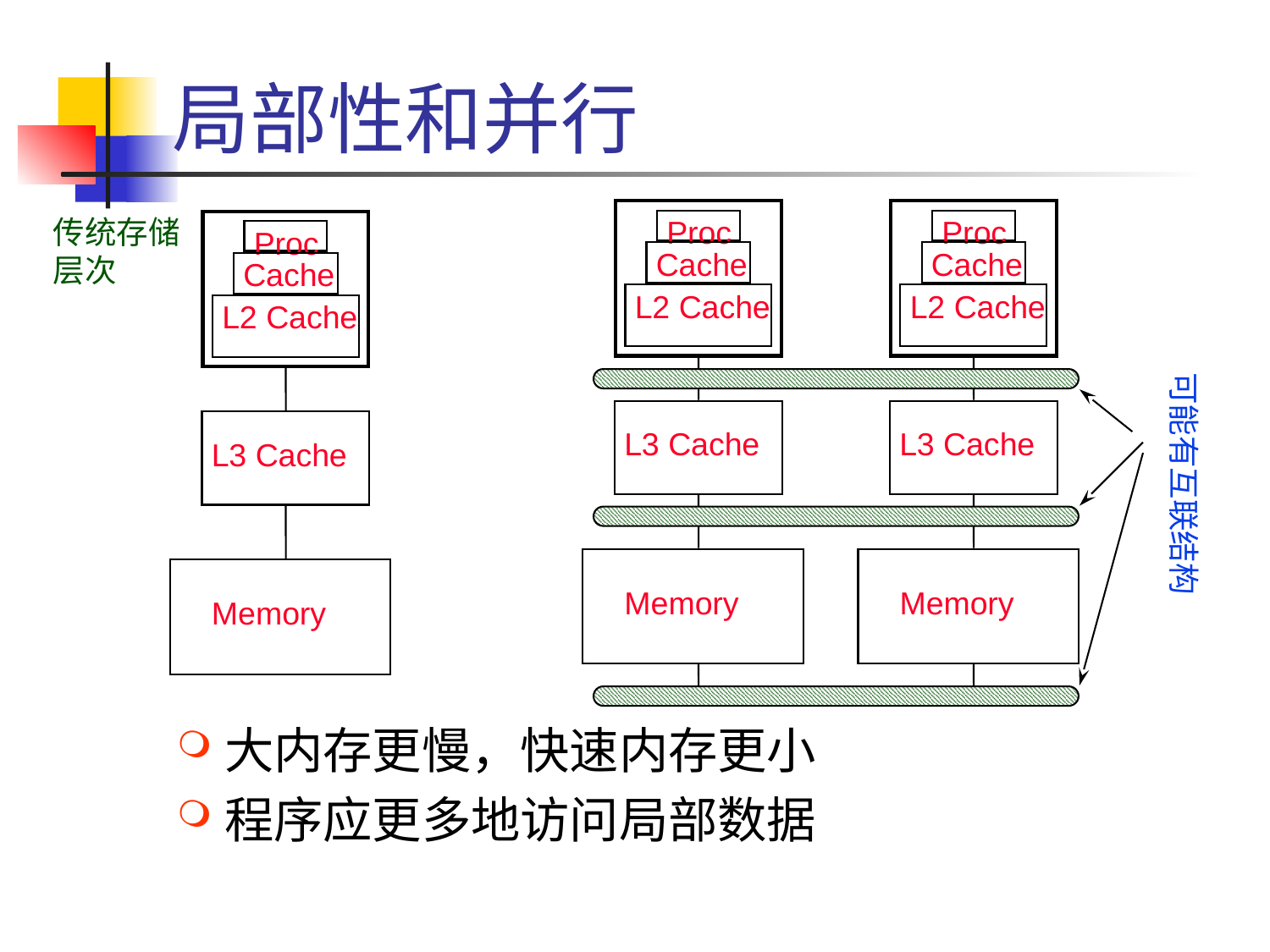

# 局部性和并行

传统存储
层次
Proc
Proc

Proc

Cache
Cache

Cache

L2 Cache
L2 Cache

L2 Cache

L3 Cache
L3 Cache
L3 Cache

可能有互联结构

Memory
Memory
Memory

大内存更慢，快速内存更小
程序应更多地访问局部数据